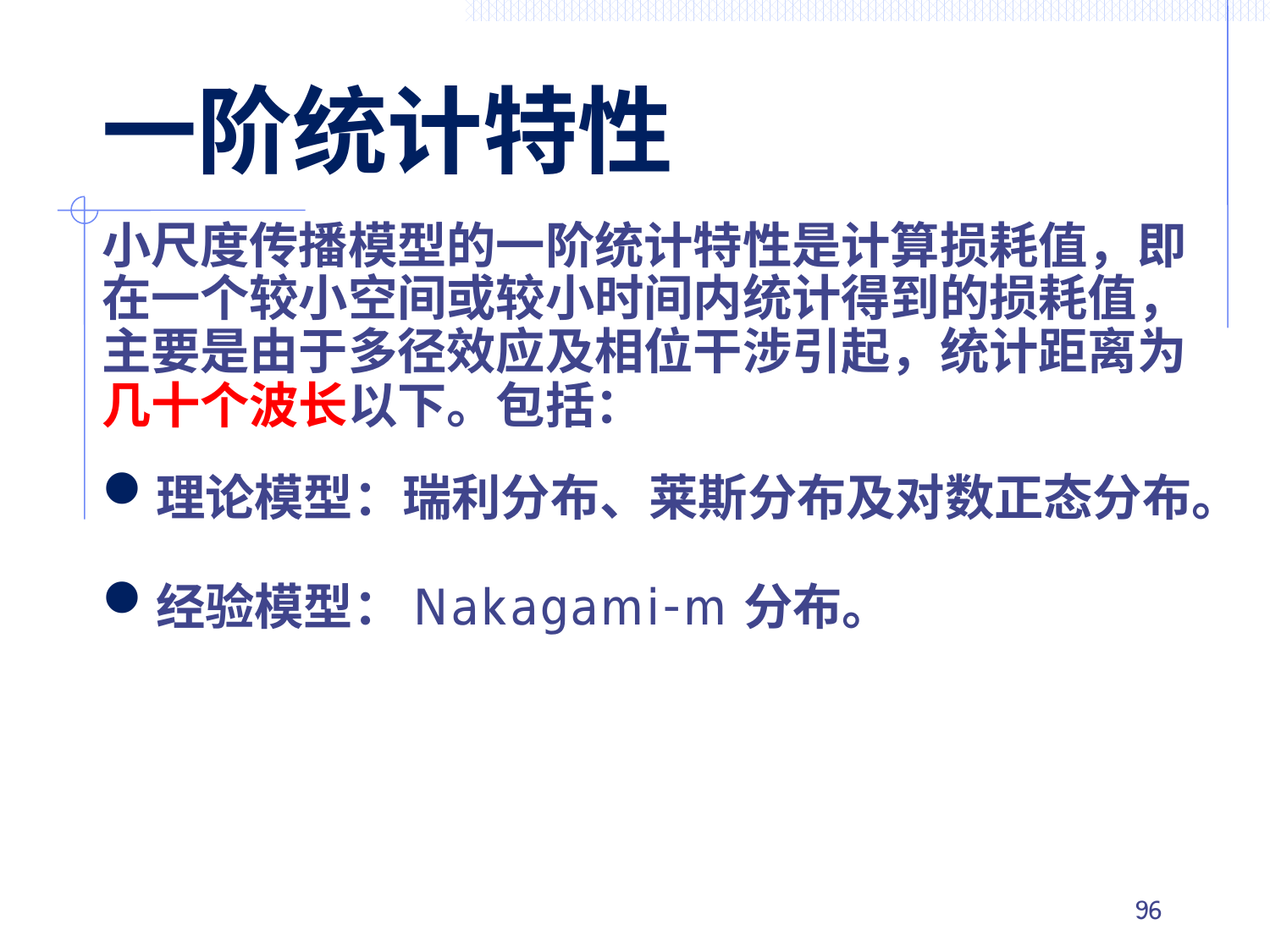

# 一阶统计特性
小尺度传播模型的一阶统计特性是计算损耗值，即
在一个较小空间或较小时间内统计得到的损耗值，
主要是由于多径效应及相位干涉引起，统计距离为
几十个波长以下。包括：
理论模型：瑞利分布、莱斯分布及对数正态分布。
经验模型：Nakagami-m分布。

96